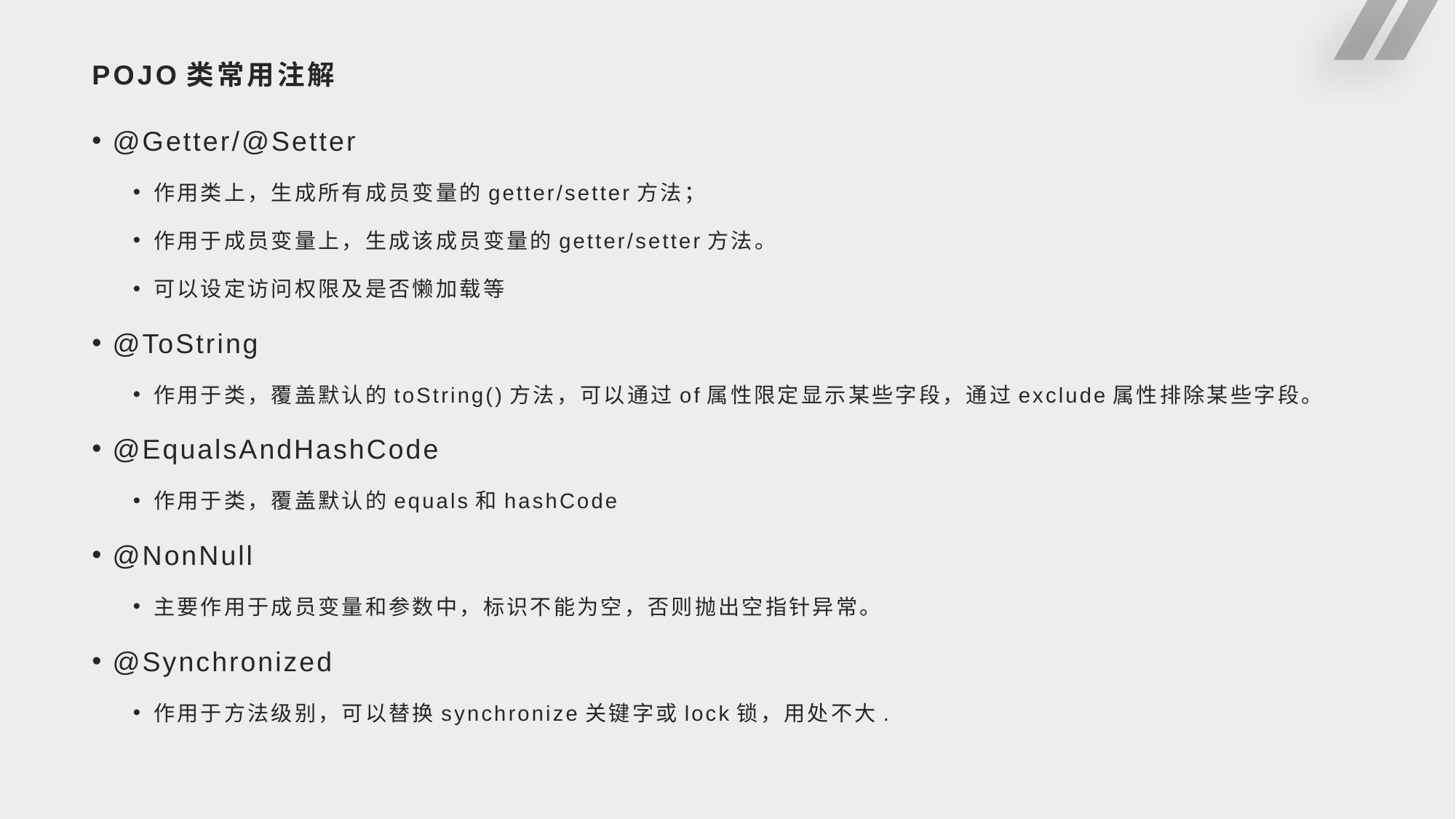

# POJO类常用注解
@Getter/@Setter
作用类上，生成所有成员变量的getter/setter方法；
作用于成员变量上，生成该成员变量的getter/setter方法。
可以设定访问权限及是否懒加载等
@ToString
作用于类，覆盖默认的toString()方法，可以通过of属性限定显示某些字段，通过exclude属性排除某些字段。
@EqualsAndHashCode
作用于类，覆盖默认的equals和hashCode
@NonNull
主要作用于成员变量和参数中，标识不能为空，否则抛出空指针异常。
@Synchronized
作用于方法级别，可以替换synchronize关键字或lock锁，用处不大.